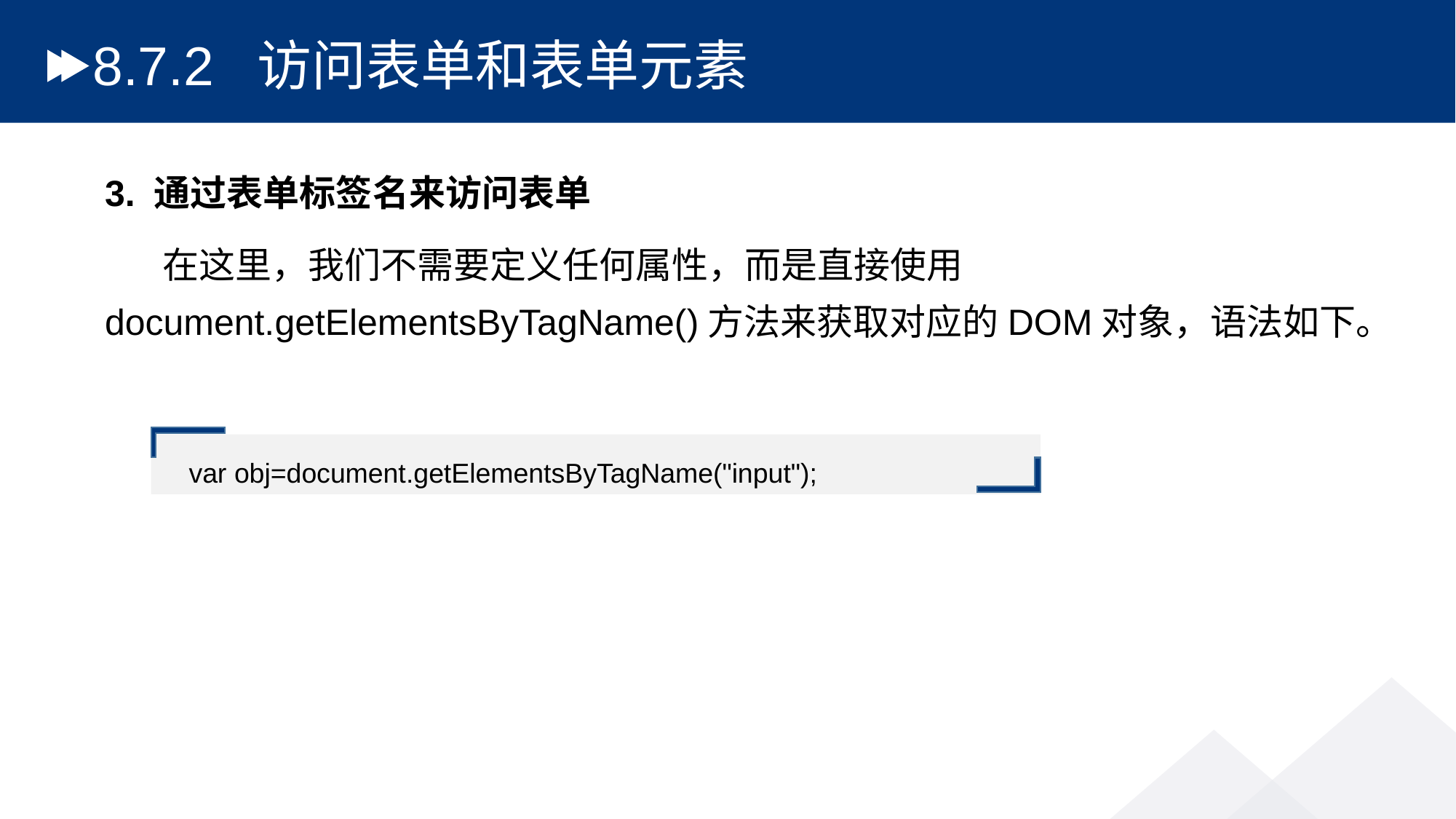

# 8.7.2  访问表单和表单元素
3. 通过表单标签名来访问表单
      在这里，我们不需要定义任何属性，而是直接使用document.getElementsByTagName()方法来获取对应的DOM对象，语法如下。

var obj=document.getElementsByTagName("input");